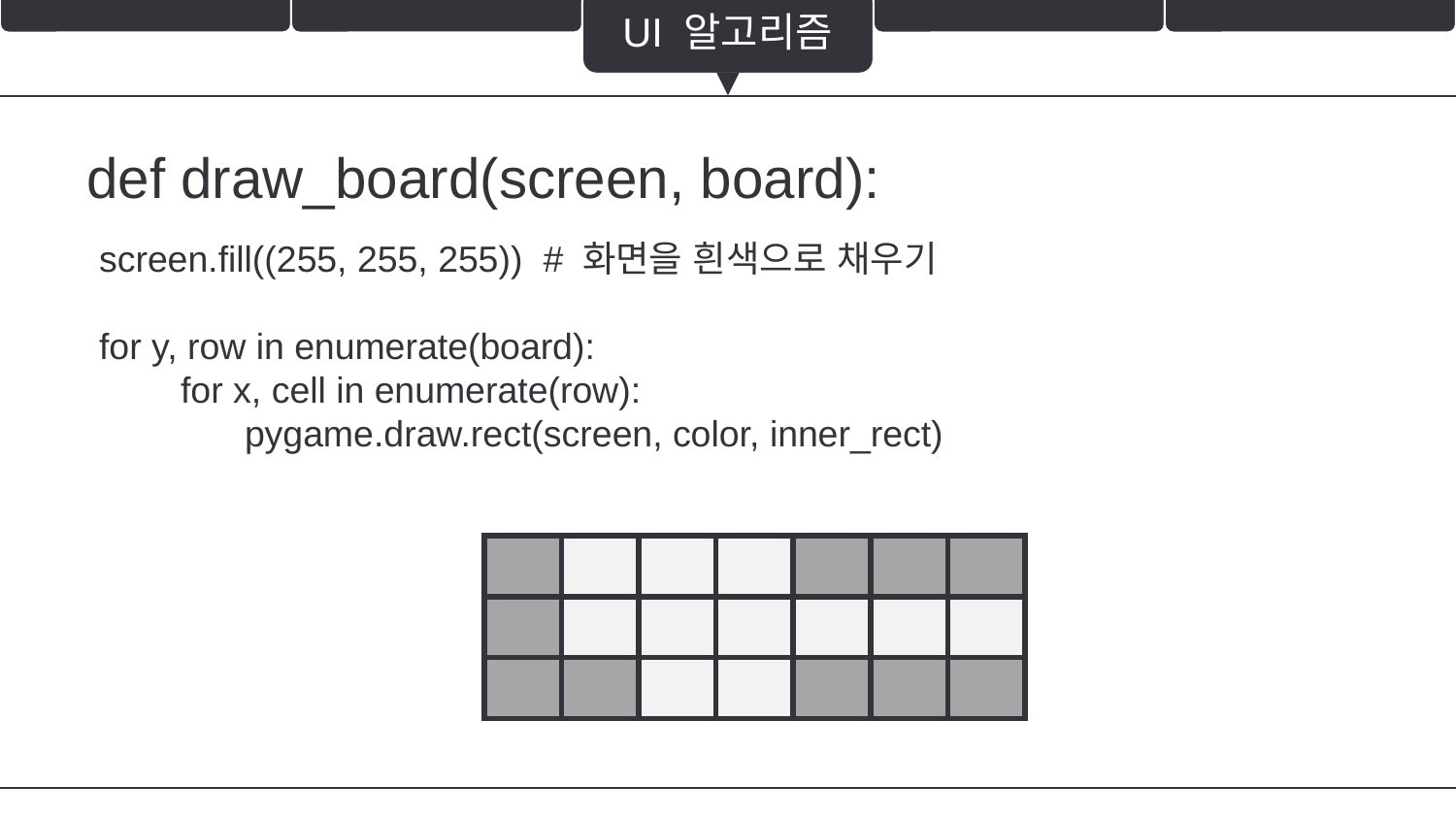

UI 알고리즘
def draw_board(screen, board):
screen.fill((255, 255, 255))  # 화면을 흰색으로 채우기

for y, row in enumerate(board):
        for x, cell in enumerate(row):
	pygame.draw.rect(screen, color, inner_rect)
|  |  |  |  |  |  |  |
| --- | --- | --- | --- | --- | --- | --- |
|  |  |  |  |  |  |  |
|  |  |  |  |  |  |  |